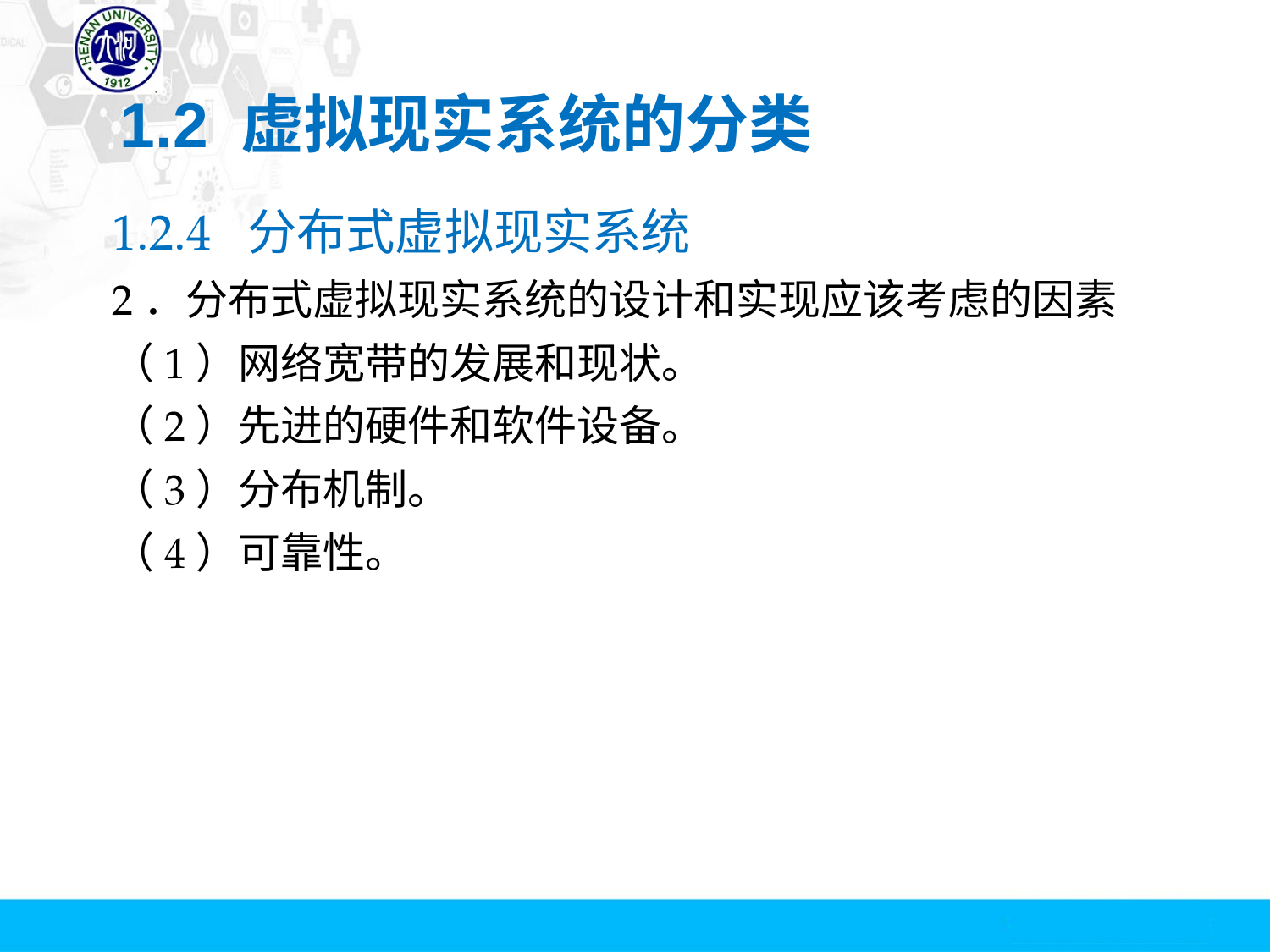

# 1.2 虚拟现实系统的分类
1.2.4  分布式虚拟现实系统
2．分布式虚拟现实系统的设计和实现应该考虑的因素
（1）网络宽带的发展和现状。
（2）先进的硬件和软件设备。
（3）分布机制。
（4）可靠性。